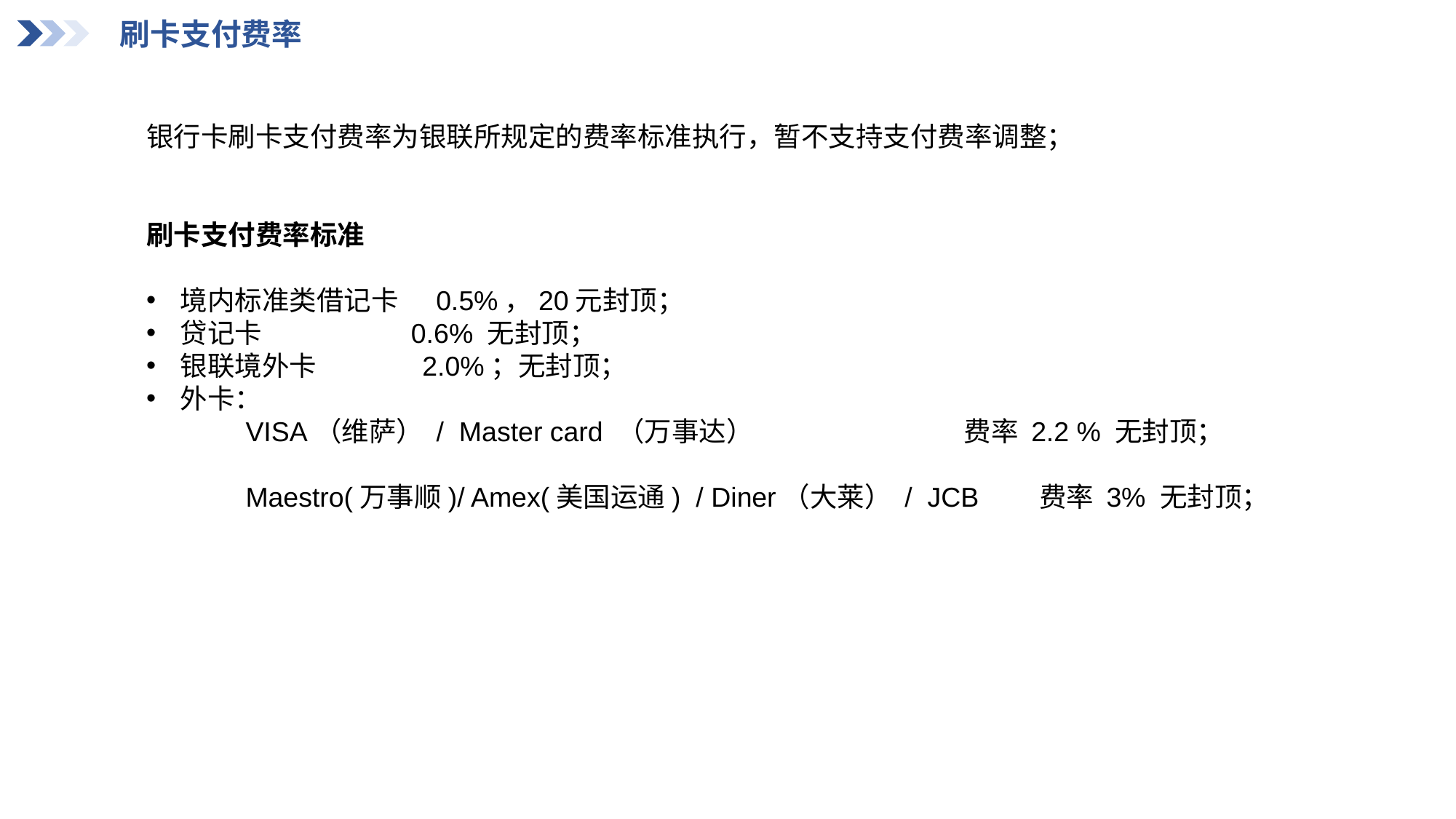

刷卡支付费率

银行卡刷卡支付费率为银联所规定的费率标准执行，暂不支持支付费率调整；

刷卡支付费率标准

境内标准类借记卡     0.5%，20元封顶；
贷记卡                       0.6% 无封顶；
银联境外卡                2.0%；无封顶；
外卡：
             VISA（维萨） /  Master card （万事达）                                  费率 2.2 % 无封顶；

             Maestro(万事顺)/ Amex(美国运通)  / Diner（大莱） /  JCB       费率 3% 无封顶；